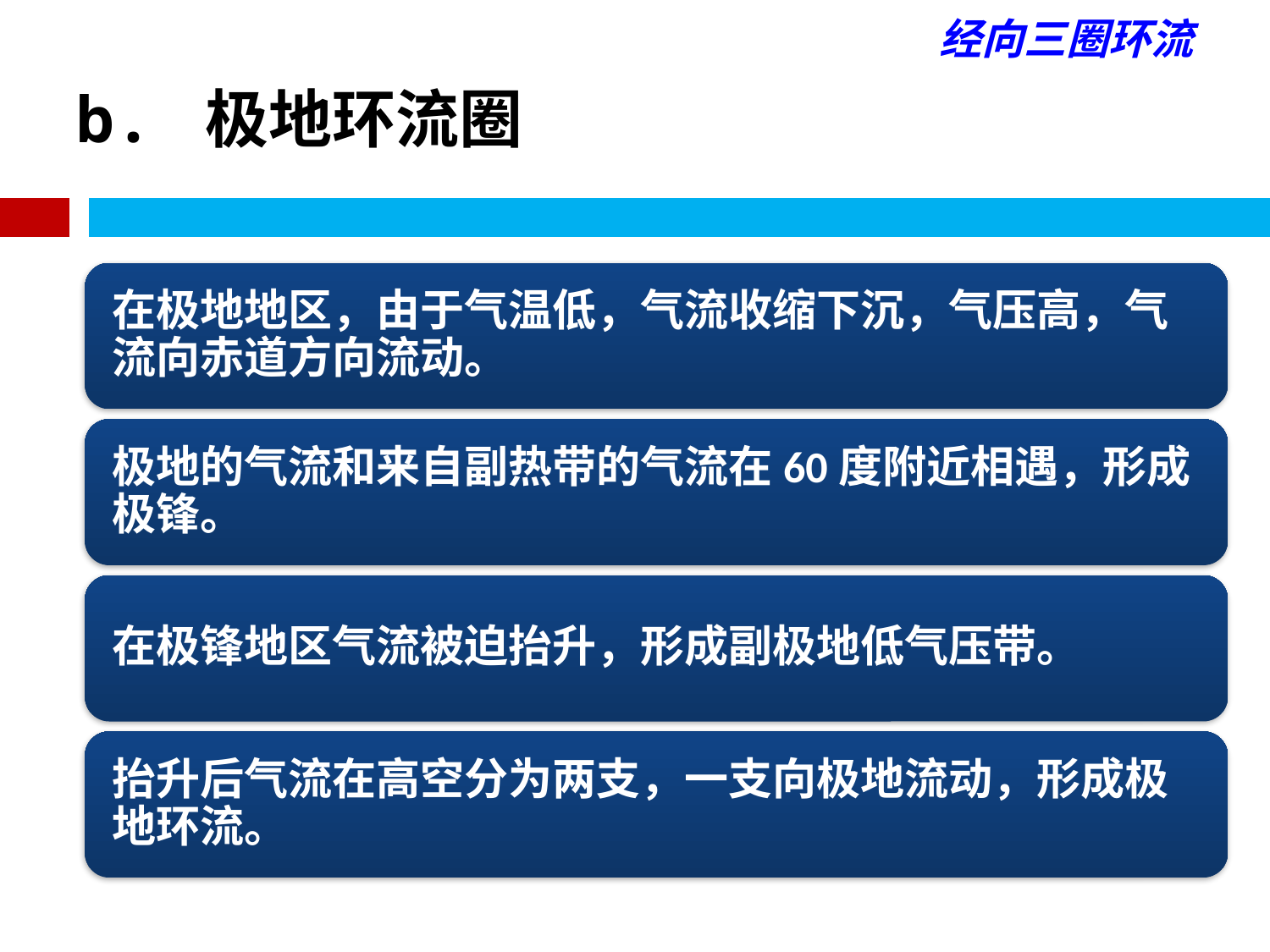

经向三圈环流
# b. 极地环流圈
在极地地区，由于气温低，气流收缩下沉，气压高，气流向赤道方向流动。
极地的气流和来自副热带的气流在60度附近相遇，形成极锋。
在极锋地区气流被迫抬升，形成副极地低气压带。
抬升后气流在高空分为两支，一支向极地流动，形成极地环流。